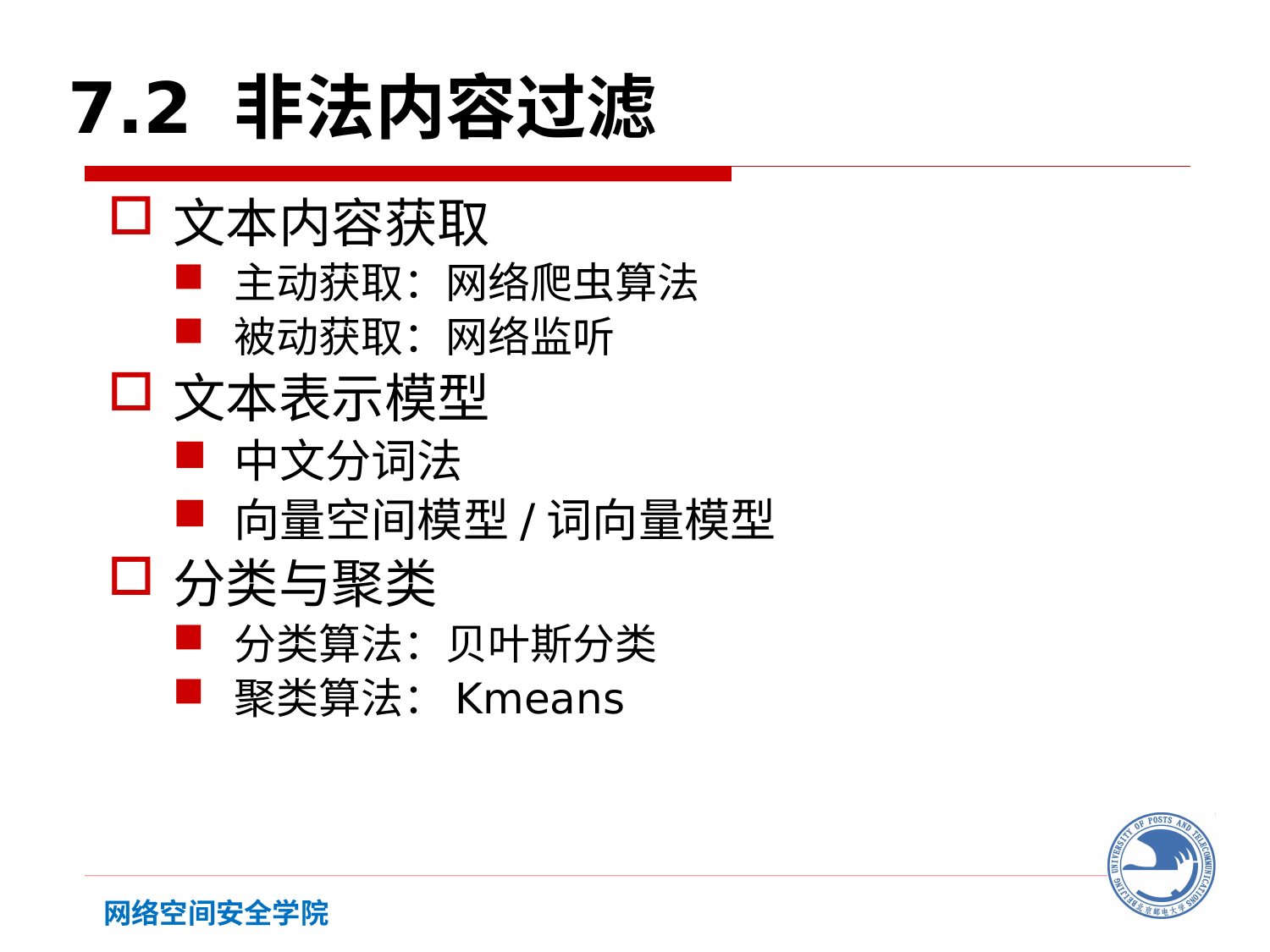

7.2 非法内容过滤

文本内容获取
主动获取：网络爬虫算法
被动获取：网络监听
文本表示模型
中文分词法
向量空间模型/词向量模型
分类与聚类
分类算法：贝叶斯分类
聚类算法：Kmeans
25